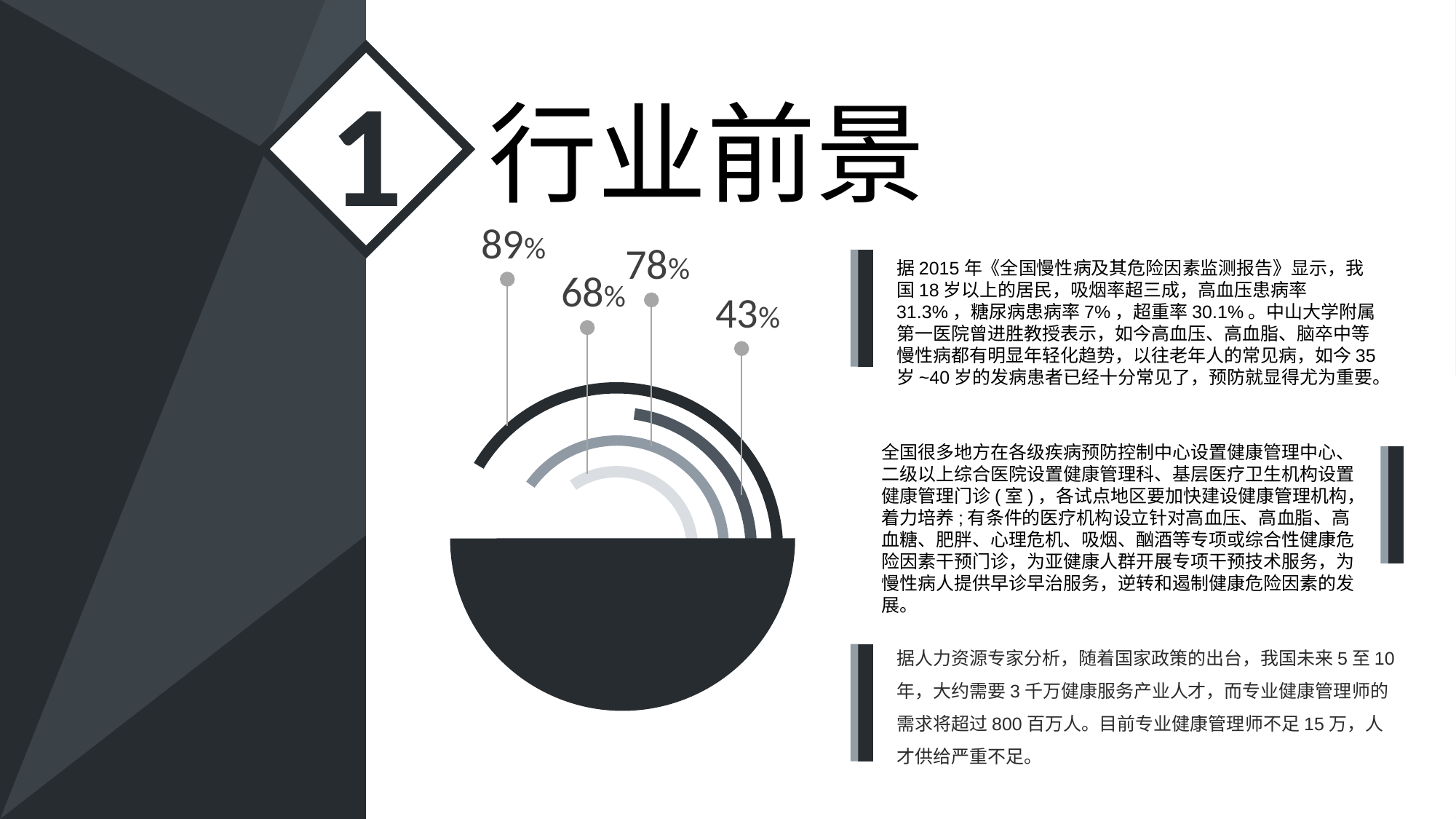

行业前景
1
89%
78%
据2015年《全国慢性病及其危险因素监测报告》显示，我国18岁以上的居民，吸烟率超三成，高血压患病率31.3%，糖尿病患病率7%，超重率30.1%。中山大学附属第一医院曾进胜教授表示，如今高血压、高血脂、脑卒中等慢性病都有明显年轻化趋势，以往老年人的常见病，如今35岁~40岁的发病患者已经十分常见了，预防就显得尤为重要。

68%
43%

全国很多地方在各级疾病预防控制中心设置健康管理中心、二级以上综合医院设置健康管理科、基层医疗卫生机构设置健康管理门诊(室)，各试点地区要加快建设健康管理机构，着力培养;有条件的医疗机构设立针对高血压、高血脂、高血糖、肥胖、心理危机、吸烟、酗酒等专项或综合性健康危险因素干预门诊，为亚健康人群开展专项干预技术服务，为慢性病人提供早诊早治服务，逆转和遏制健康危险因素的发展。

据人力资源专家分析，随着国家政策的出台，我国未来5至10年，大约需要3千万健康服务产业人才，而专业健康管理师的需求将超过800百万人。目前专业健康管理师不足15万，人才供给严重不足。